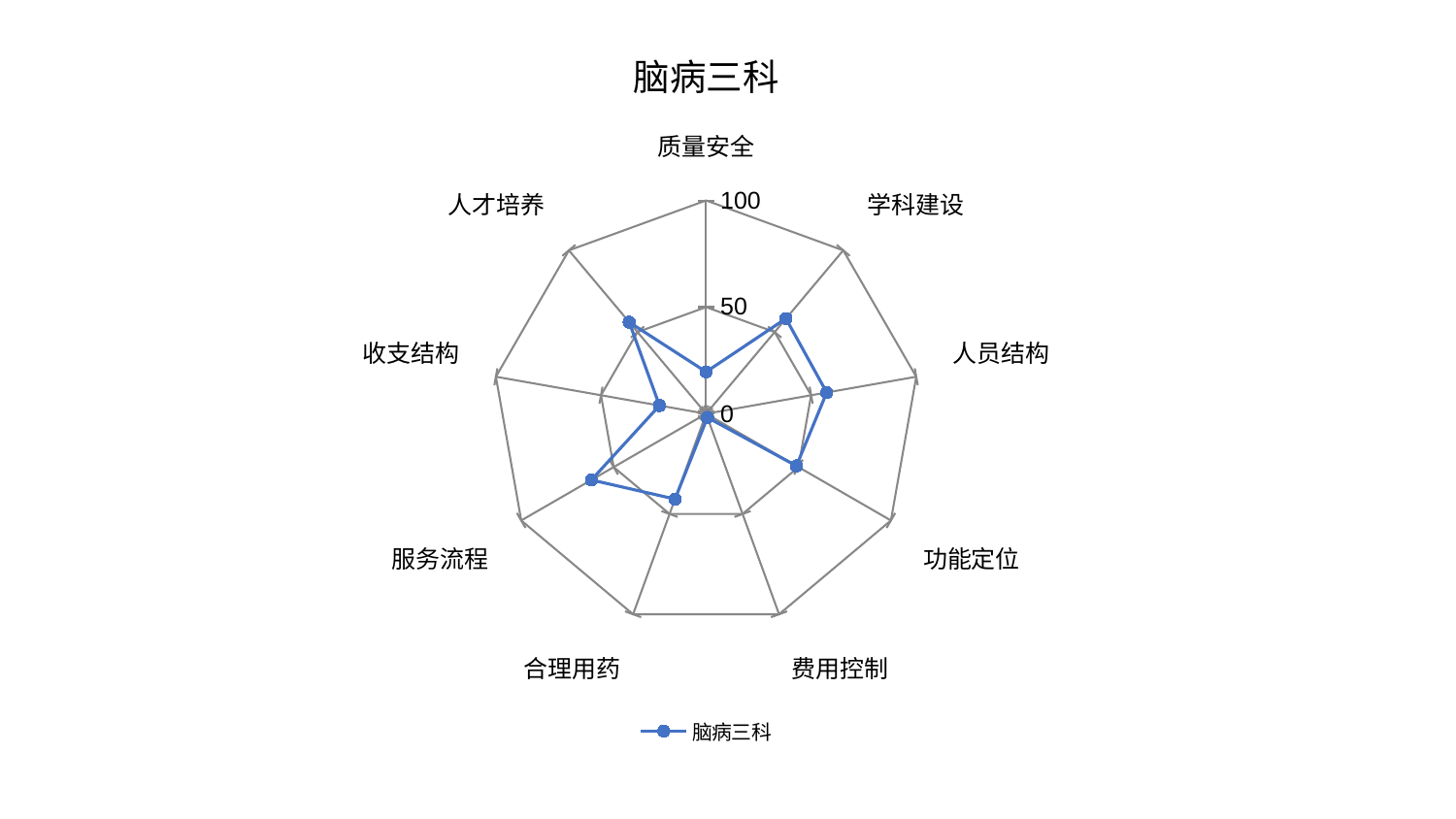

### Chart: 脑病三科

| Category | 脑病三科 |
|---|---|
| 质量安全 | 19.655603213513302 |
| 学科建设 | 58.254130710234044 |
| 人员结构 | 57.410505786213804 |
| 功能定位 | 48.90283513096874 |
| 费用控制 | 1.8488647892426202 |
| 合理用药 | 42.55651213057146 |
| 服务流程 | 62.06282744204784 |
| 收支结构 | 22.17400036161606 |
| 人才培养 | 56.02012050282226 |
120